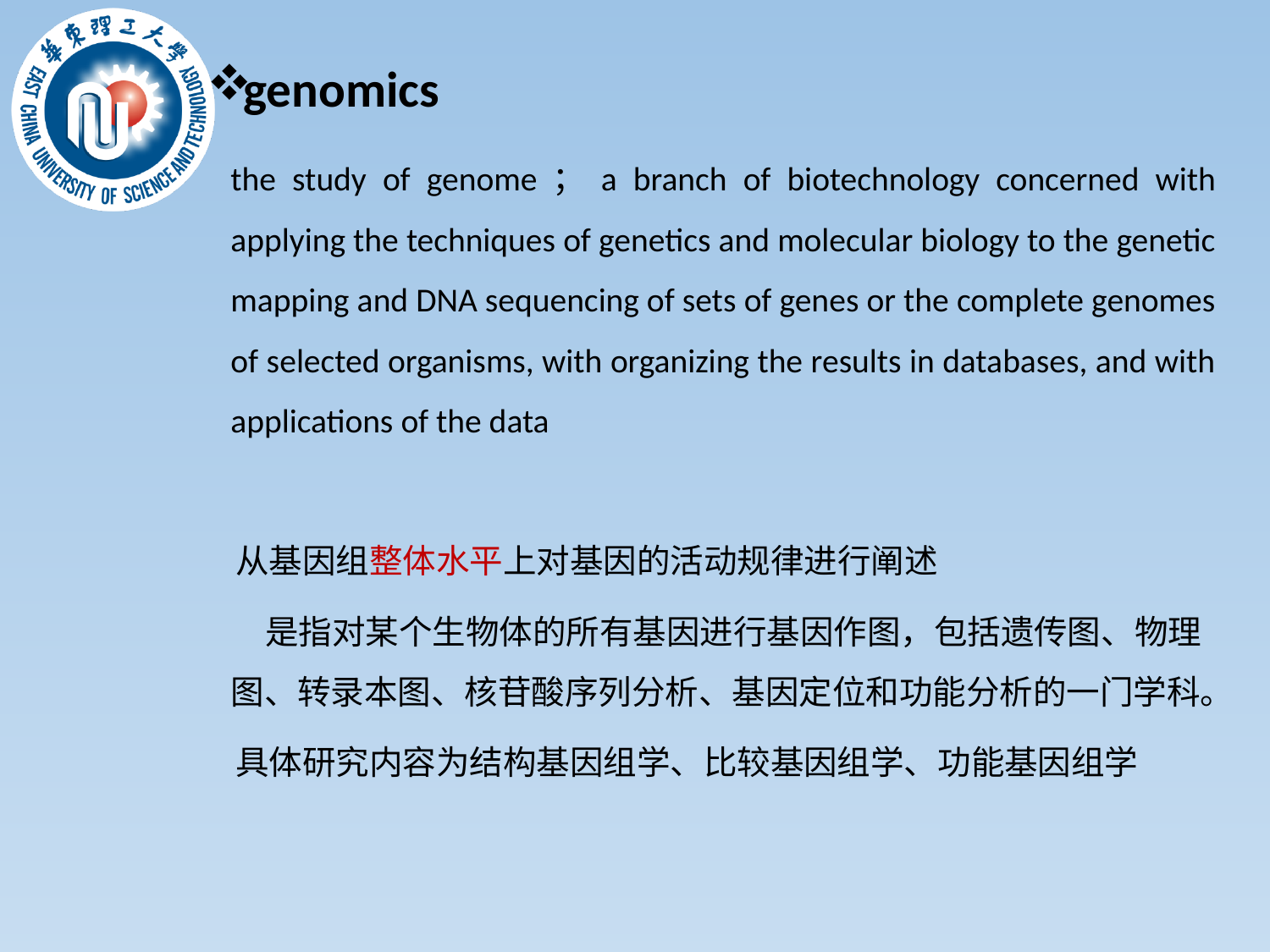

genomics
	the study of genome；a branch of biotechnology concerned with applying the techniques of genetics and molecular biology to the genetic mapping and DNA sequencing of sets of genes or the complete genomes of selected organisms, with organizing the results in databases, and with applications of the data

   从基因组整体水平上对基因的活动规律进行阐述
       是指对某个生物体的所有基因进行基因作图，包括遗传图、物理图、转录本图、核苷酸序列分析、基因定位和功能分析的一门学科。
   具体研究内容为结构基因组学、比较基因组学、功能基因组学